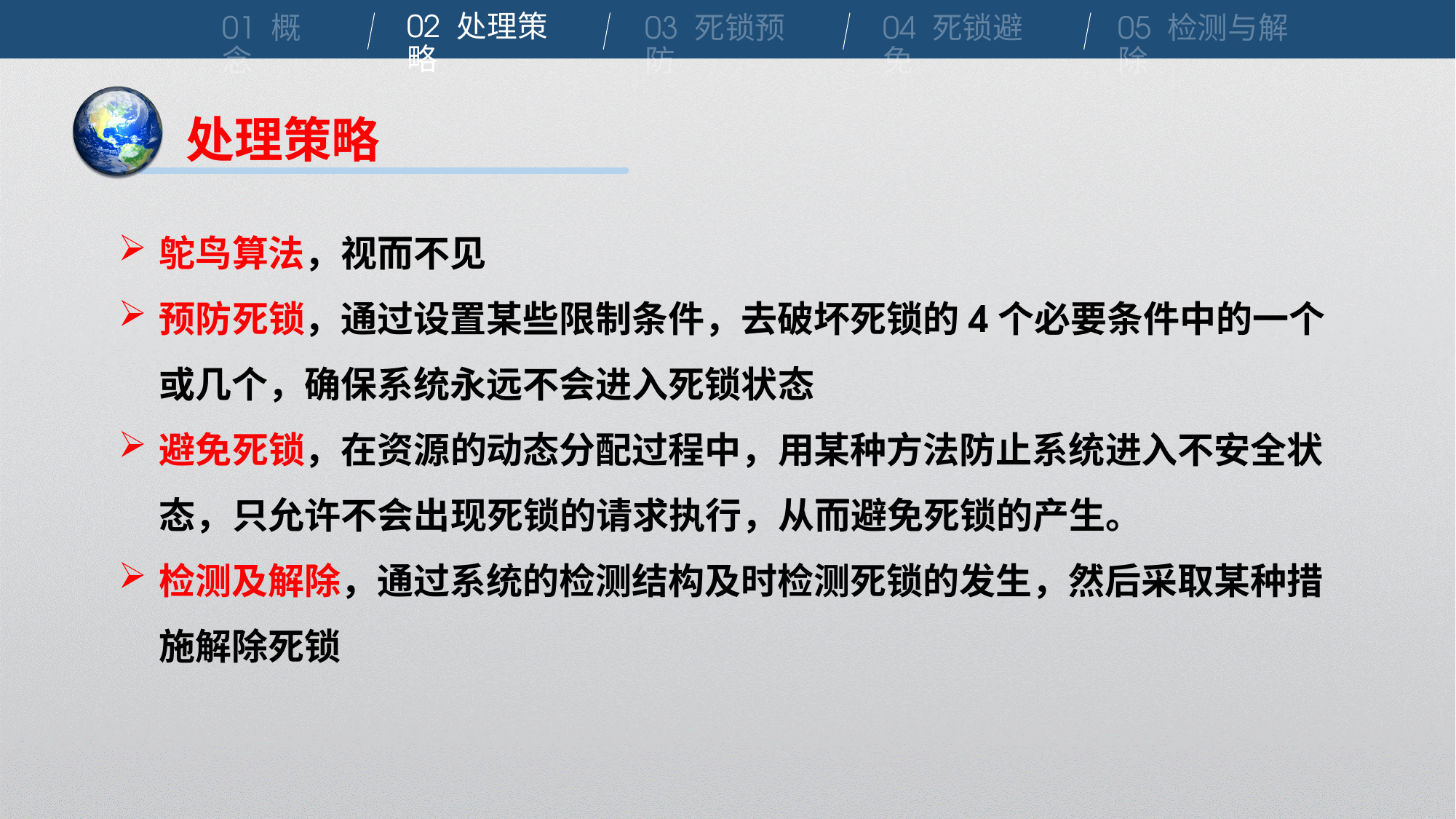

02 处理策略
01 概念
04 死锁避免
03 死锁预防
05 检测与解除
处理策略
鸵鸟算法，视而不见
预防死锁，通过设置某些限制条件，去破坏死锁的4个必要条件中的一个或几个，确保系统永远不会进入死锁状态
避免死锁，在资源的动态分配过程中，用某种方法防止系统进入不安全状态，只允许不会出现死锁的请求执行，从而避免死锁的产生。
检测及解除，通过系统的检测结构及时检测死锁的发生，然后采取某种措施解除死锁